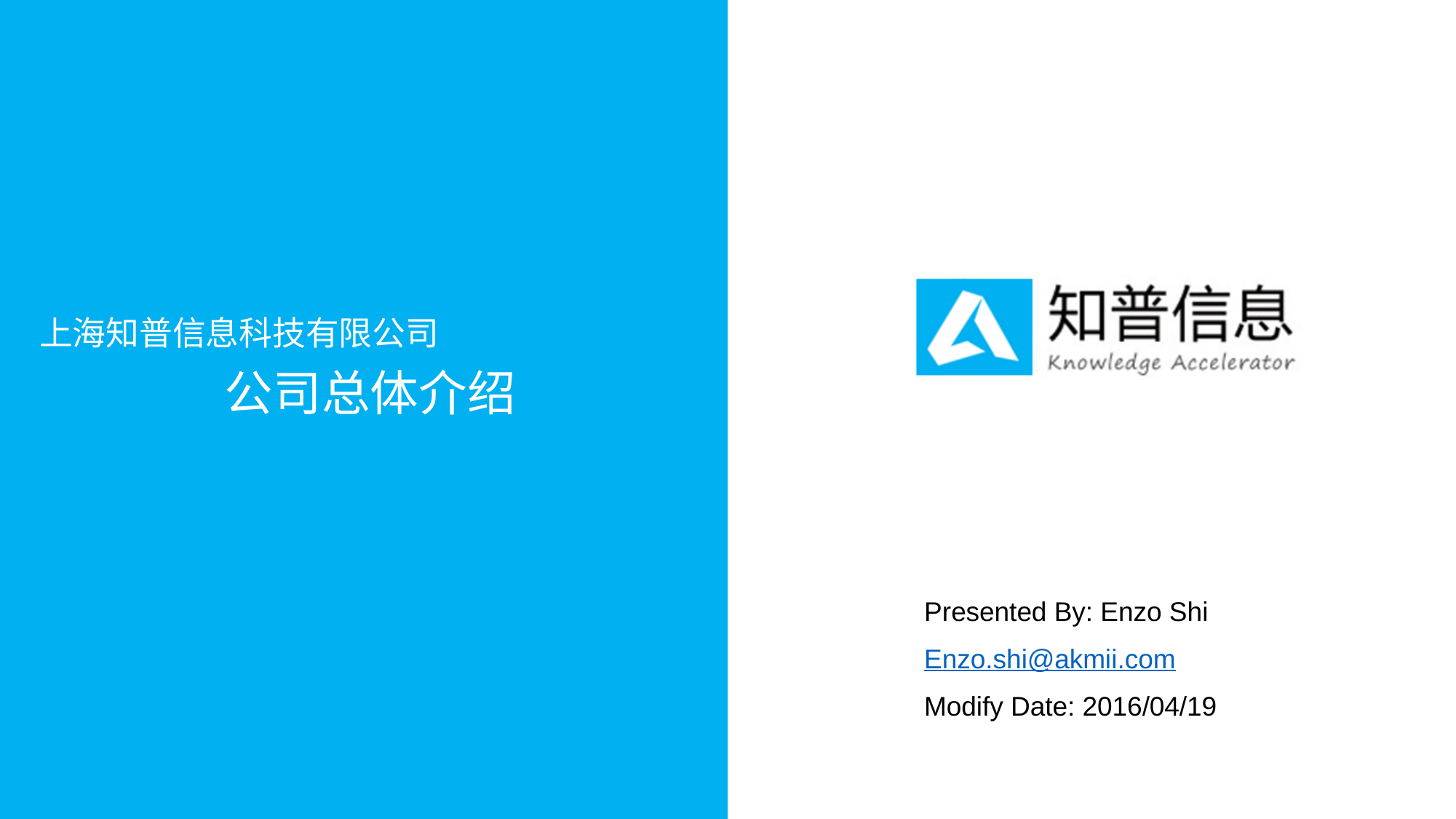

上海知普信息科技有限公司
# 公司总体介绍
Presented By: Enzo Shi
Enzo.shi@akmii.com
Modify Date: 2016/04/19